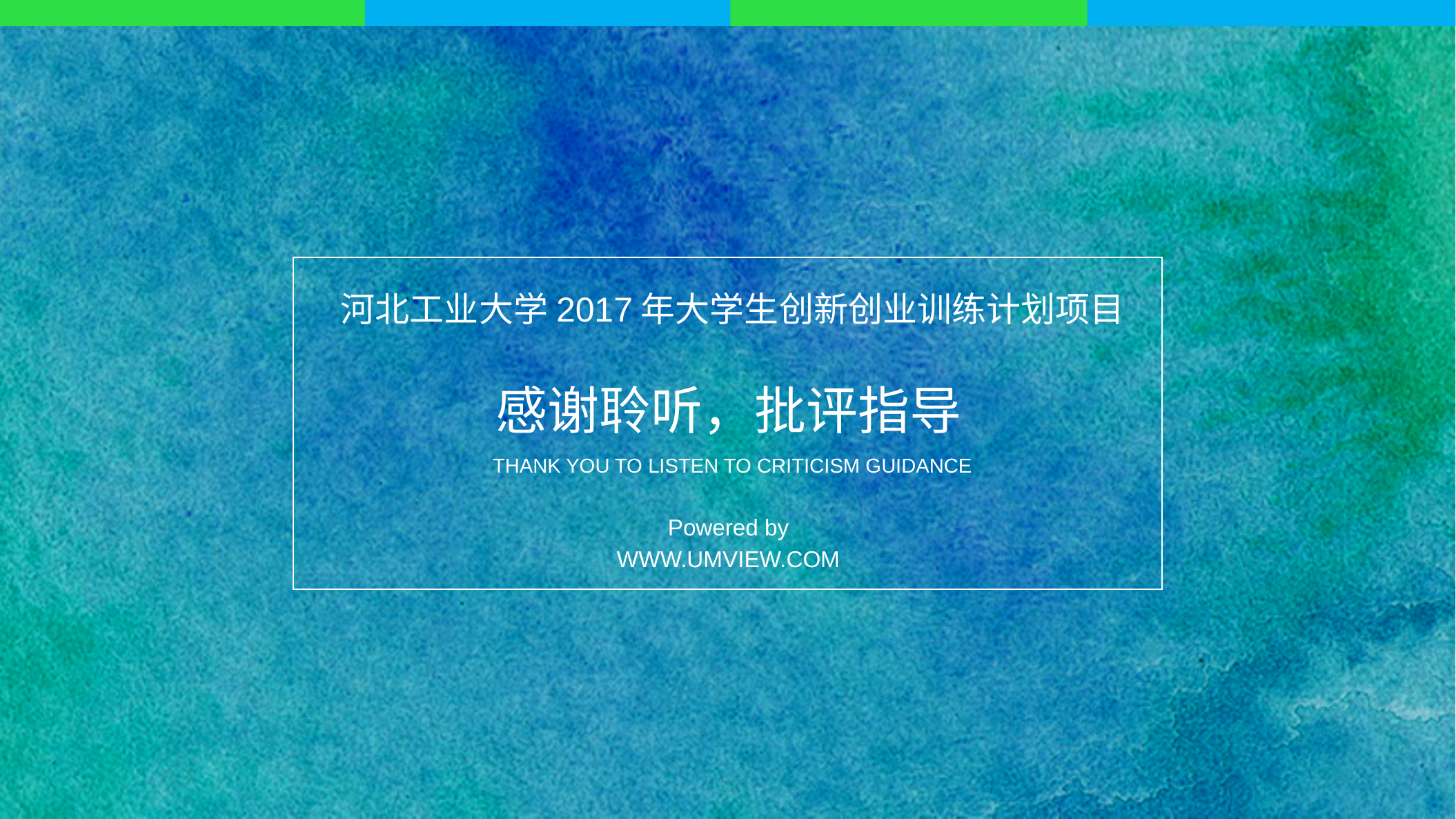

河北工业大学2017年大学生创新创业训练计划项目
感谢聆听，批评指导
THANK YOU TO LISTEN TO CRITICISM GUIDANCE
Powered by
WWW.UMVIEW.COM